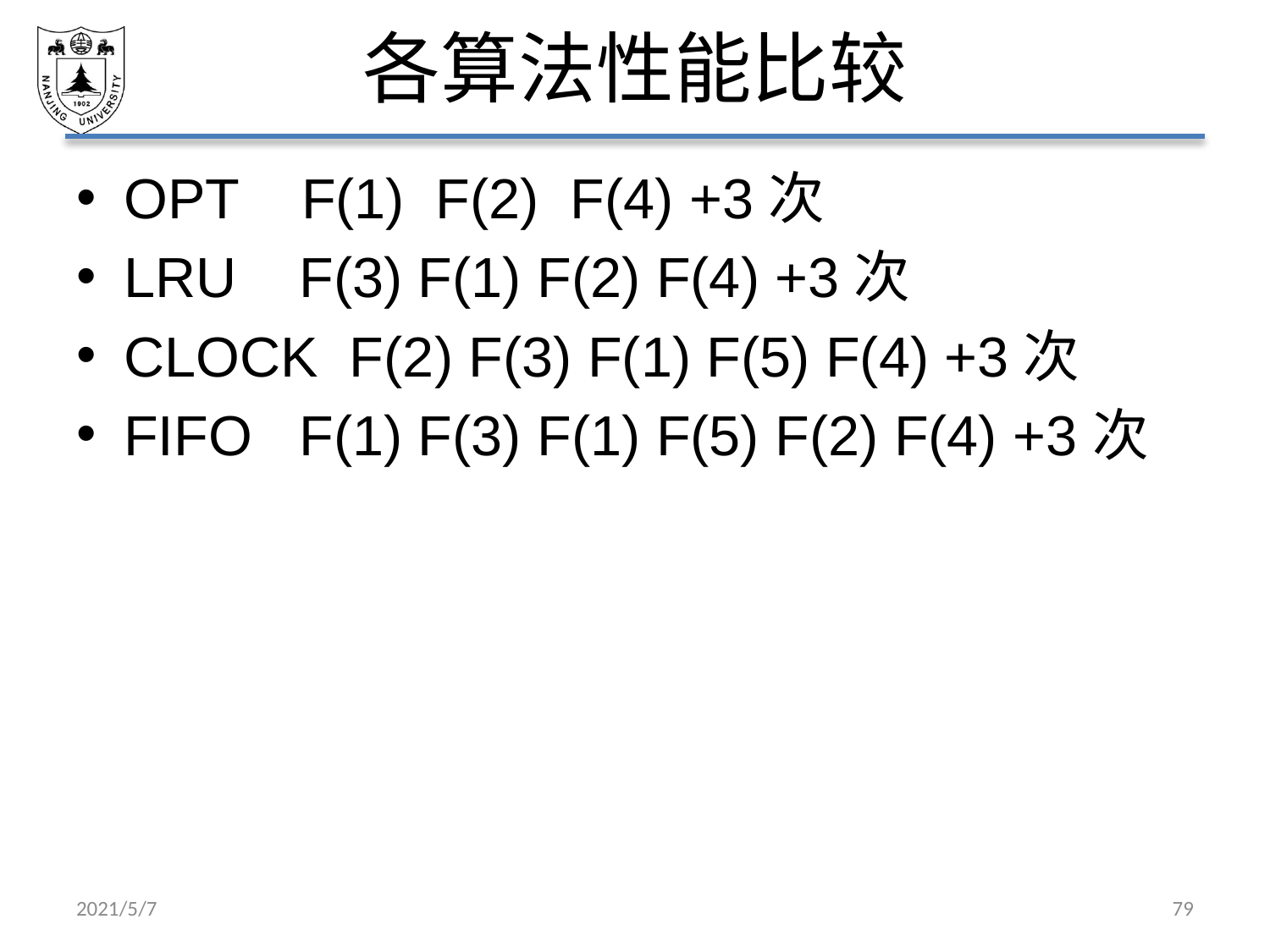

# 各算法性能比较
OPT    F(1)  F(2)  F(4) +3次
LRU    F(3) F(1) F(2) F(4) +3次
CLOCK  F(2) F(3) F(1) F(5) F(4) +3次
FIFO   F(1) F(3) F(1) F(5) F(2) F(4) +3次

2021/5/7
79